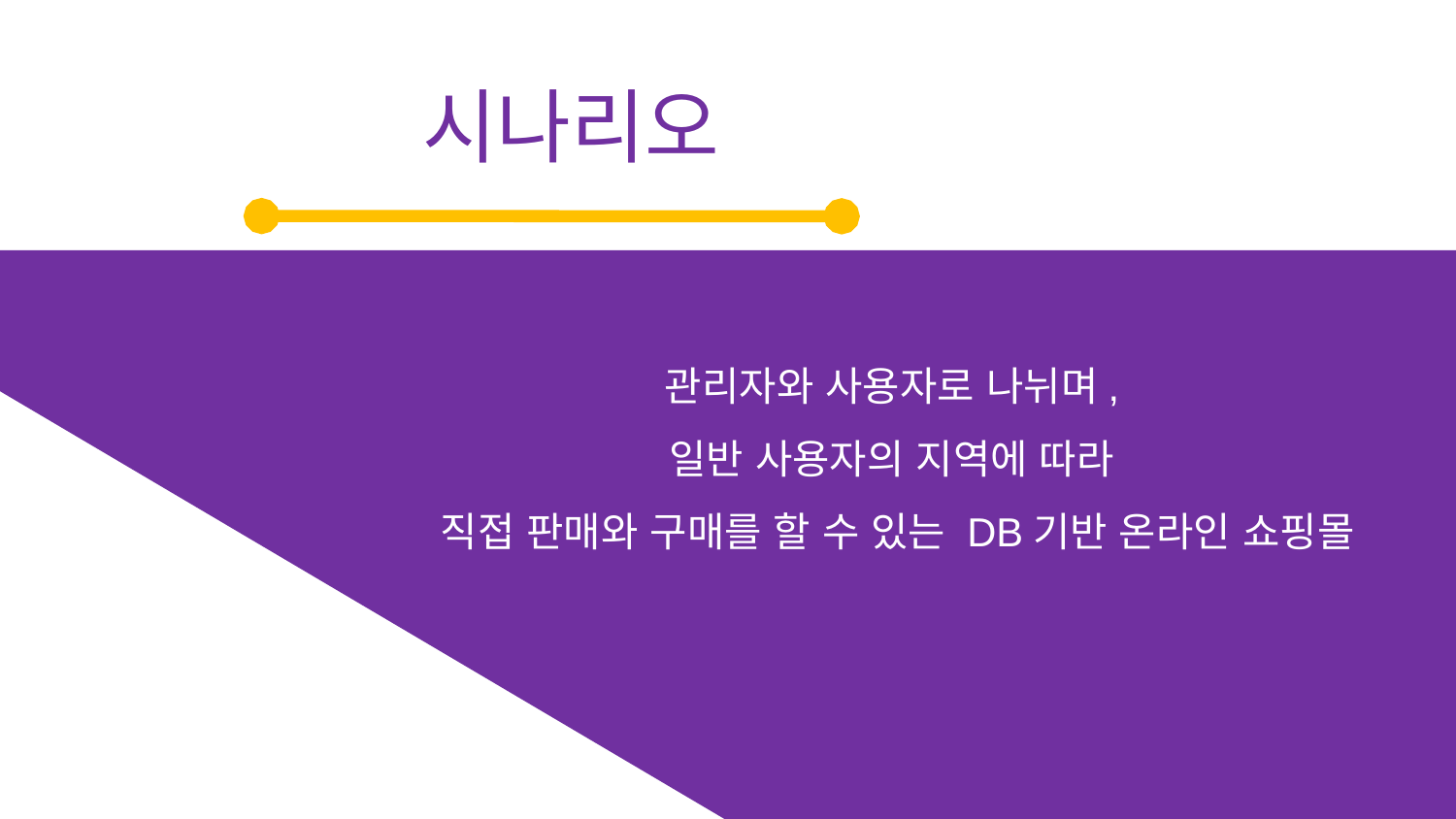

시나리오

관리자와 사용자로 나뉘며,
일반 사용자의 지역에 따라
직접 판매와 구매를 할 수 있는 DB기반 온라인 쇼핑몰